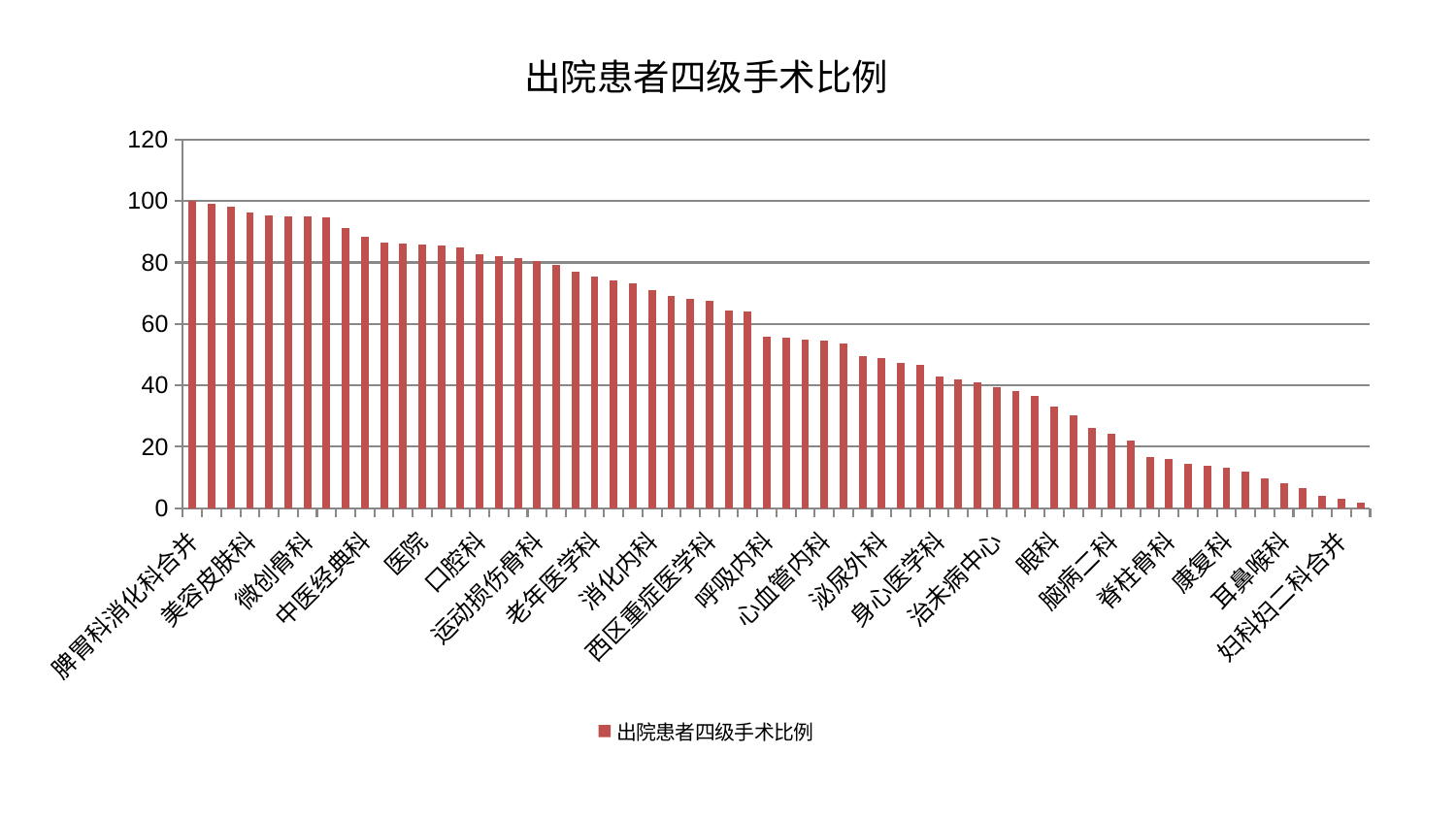

### Chart: 出院患者四级手术比例

| Category | 出院患者四级手术比例 |
|---|---|
| 脾胃科消化科合并 | 99.99999999999999 |
| 乳腺甲状腺外科 | 99.21137238001506 |
| 胸外科 | 98.20969226994147 |
| 美容皮肤科 | 96.28622776101524 |
| 心病一科 | 95.40755289923301 |
| 男科 | 95.14708939491587 |
| 微创骨科 | 95.05818547690126 |
| 肾脏内科 | 94.7370147319105 |
| 肝胆外科 | 91.29689677830989 |
| 中医经典科 | 88.5189175789121 |
| 重症医学科 | 86.39459458432492 |
| 肝病科 | 86.07179709135859 |
| 医院 | 85.89709551594545 |
| 脾胃病科 | 85.6341830317459 |
| 儿科 | 84.76104602970635 |
| 口腔科 | 82.62418352163265 |
| 东区重症医学科 | 82.02942001558031 |
| 内分泌科 | 81.33725312267178 |
| 运动损伤骨科 | 80.52269583734855 |
| 心病四科 | 79.1127039708234 |
| 妇科 | 76.95133369871908 |
| 老年医学科 | 75.52447836692843 |
| 肿瘤内科 | 74.17701885454096 |
| 肛肠科 | 73.22629193866612 |
| 消化内科 | 71.06722476110139 |
| 骨科 | 69.08125730300033 |
| 产科 | 68.1611745465693 |
| 西区重症医学科 | 67.5796176690676 |
| 综合内科 | 64.22684969261954 |
| 心病三科 | 64.20805832456409 |
| 呼吸内科 | 55.73747853055533 |
| 心病二科 | 55.3933344815024 |
| 小儿骨科 | 54.887015547509286 |
| 心血管内科 | 54.65407787099034 |
| 小儿推拿科 | 53.755956091542295 |
| 神经内科 | 49.5707461637414 |
| 泌尿外科 | 48.92572188486437 |
| 神经外科 | 47.28514794420021 |
| 肾病科 | 46.816642695533496 |
| 身心医学科 | 42.86376831706432 |
| 风湿病科 | 41.96035638331548 |
| 中医外治中心 | 41.008350561254225 |
| 治未病中心 | 39.366164872131726 |
| 皮肤科 | 38.272500726675254 |
| 普通外科 | 36.58346684010707 |
| 眼科 | 33.129513978422864 |
| 东区肾病科 | 30.362109135550064 |
| 妇二科 | 26.189599588884157 |
| 脑病二科 | 24.256139064731535 |
| 针灸科 | 22.157372471734735 |
| 推拿科 | 16.720069166680815 |
| 脊柱骨科 | 16.15331268878689 |
| 脑病三科 | 14.407979602872105 |
| 血液科 | 13.723086806315807 |
| 康复科 | 13.173896636459993 |
| 关节骨科 | 11.9656755132032 |
| 显微骨科 | 9.81854416053509 |
| 耳鼻喉科 | 8.213383659694177 |
| 周围血管科 | 6.603884117848199 |
| 脑病一科 | 4.167958225419858 |
| 妇科妇二科合并 | 3.223668263020877 |
| 创伤骨科 | 1.9273455714686856 |
13